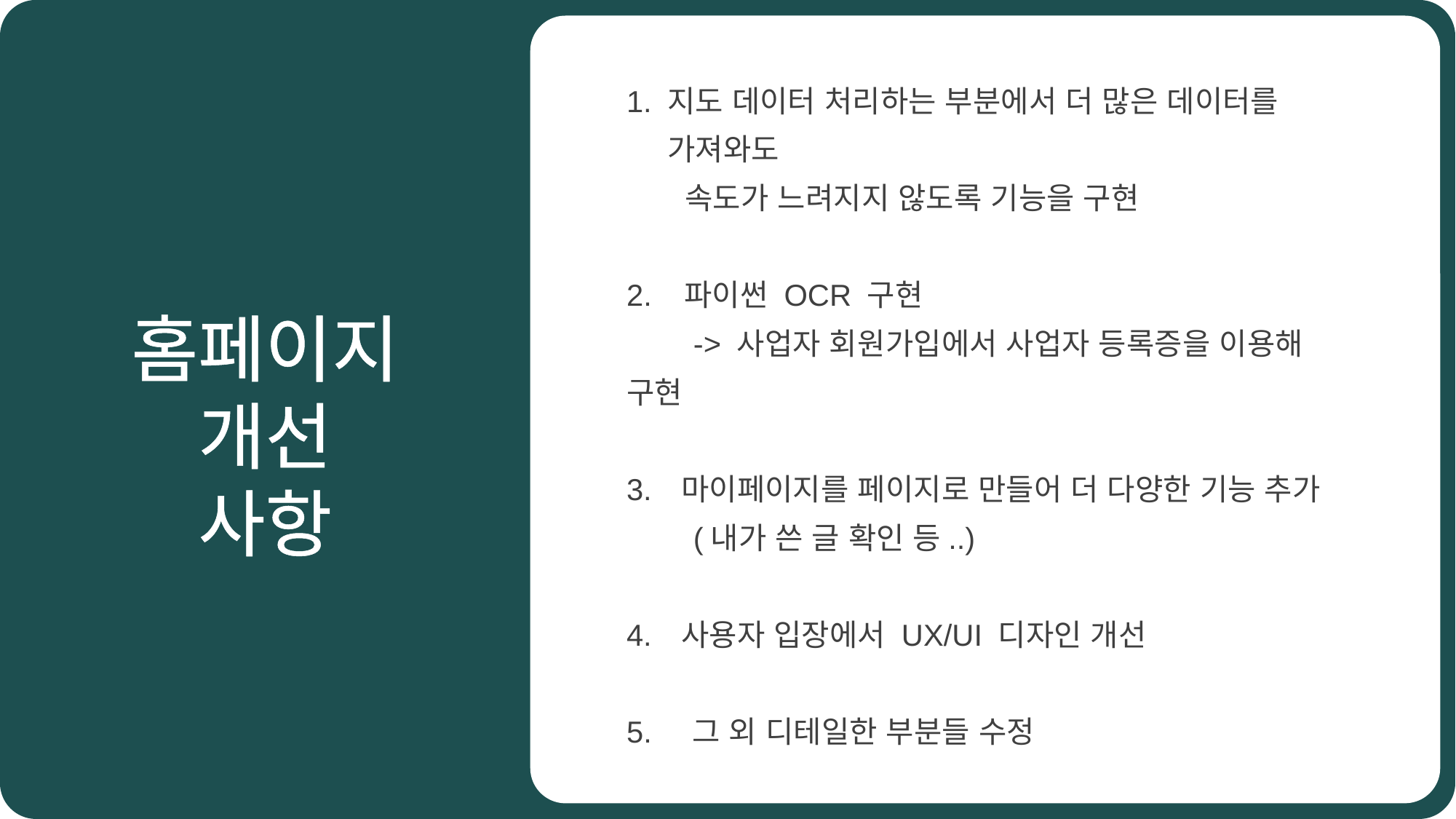

지도 데이터 처리하는 부분에서 더 많은 데이터를 가져와도
      속도가 느려지지 않도록 기능을 구현

2.   파이썬 OCR 구현
        -> 사업자 회원가입에서 사업자 등록증을 이용해 구현

마이페이지를 페이지로 만들어 더 다양한 기능 추가
        (내가 쓴 글 확인 등..)

사용자 입장에서 UX/UI 디자인 개선

5.    그 외 디테일한 부분들 수정
홈페이지
개선 사항